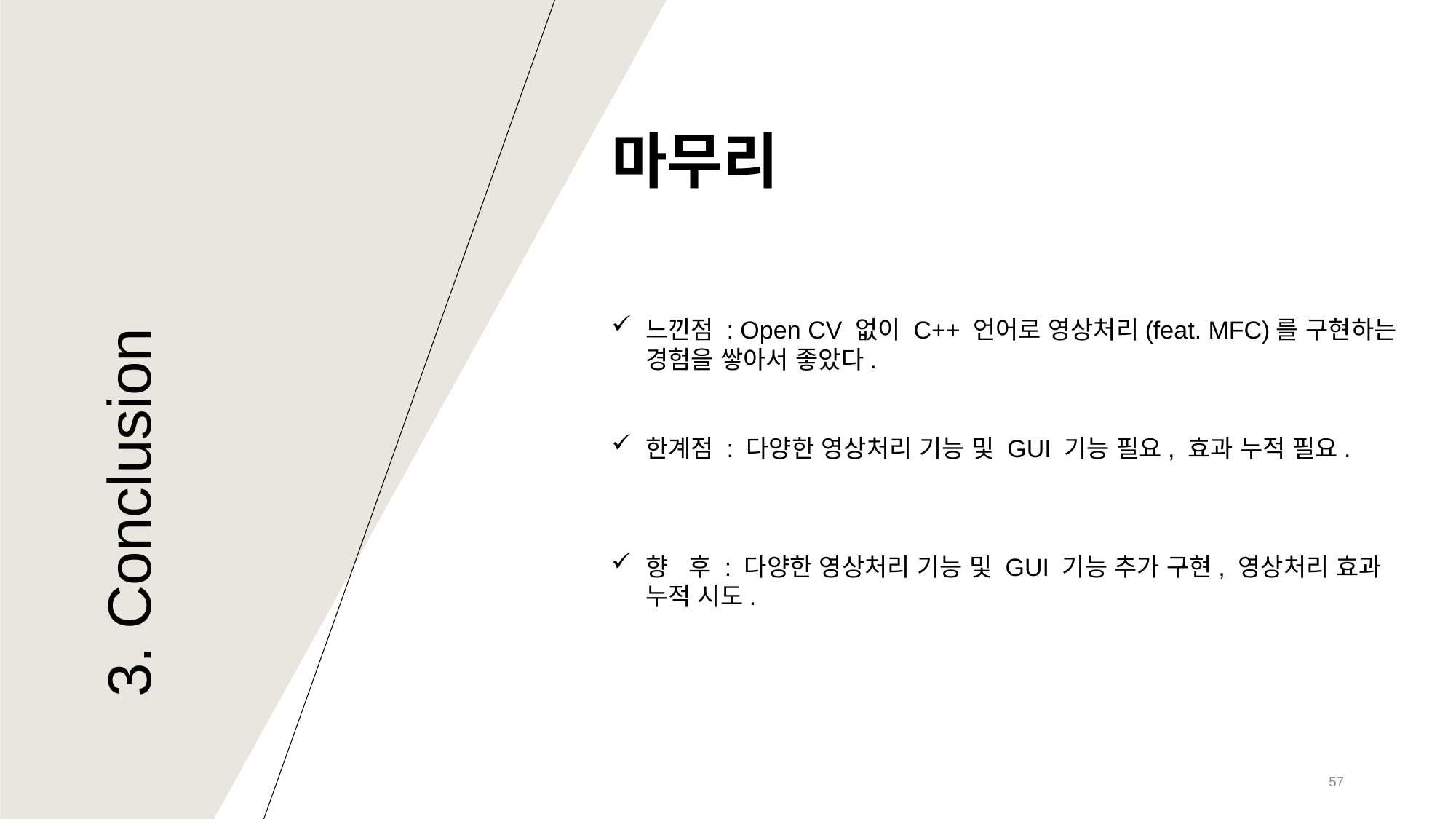

3. Conclusion
마무리

느낀점 : Open CV 없이 C++ 언어로 영상처리(feat. MFC)를 구현하는 경험을 쌓아서 좋았다.

한계점 : 다양한 영상처리 기능 및 GUI 기능 필요, 효과 누적 필요.

향   후 : 다양한 영상처리 기능 및 GUI 기능 추가 구현, 영상처리 효과 누적 시도.
57